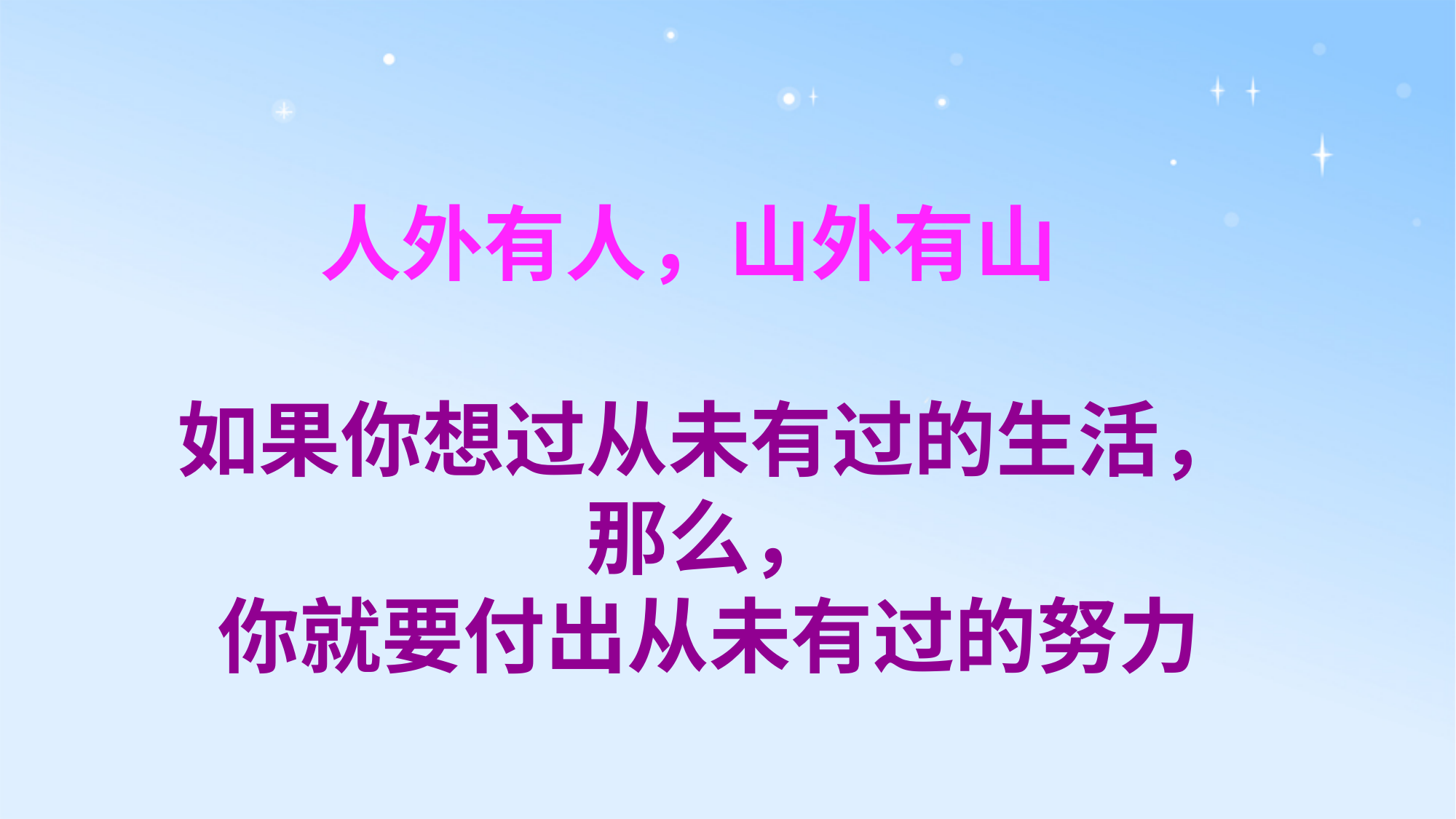

人外有人，山外有山
如果你想过从未有过的生活，
那么，
你就要付出从未有过的努力